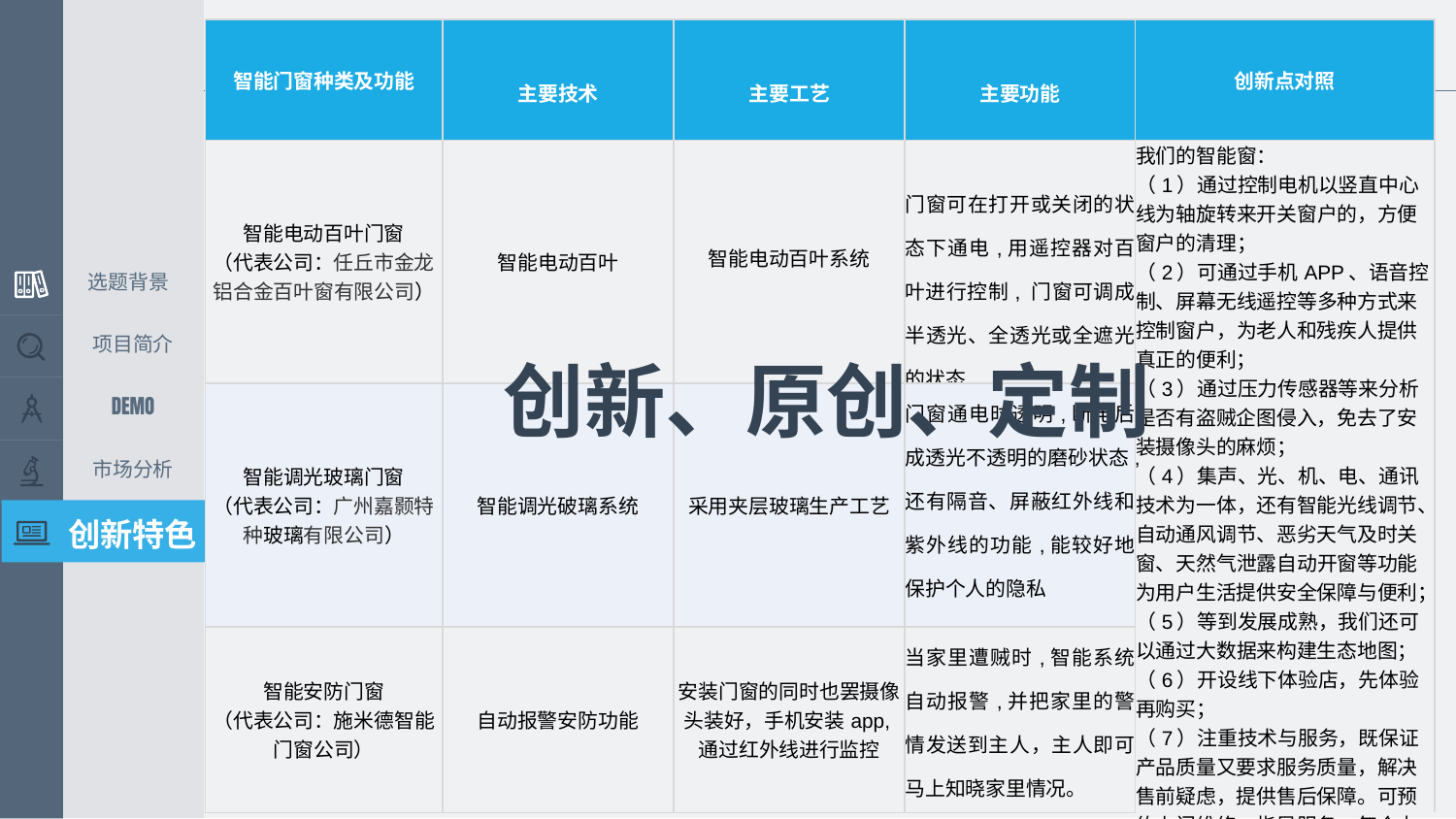

| 智能门窗种类及功能 | 主要技术 | 主要工艺 | 主要功能 | 创新点对照 |
| --- | --- | --- | --- | --- |
| 智能电动百叶门窗 （代表公司：任丘市金龙铝合金百叶窗有限公司） | 智能电动百叶 | 智能电动百叶系统 | 门窗可在打开或关闭的状态下通电,用遥控器对百叶进行控制, 门窗可调成半透光、全透光或全遮光的状态 | 我们的智能窗： （1）通过控制电机以竖直中心线为轴旋转来开关窗户的，方便窗户的清理； （2）可通过手机APP、语音控制、屏幕无线遥控等多种方式来控制窗户，为老人和残疾人提供真正的便利； （3）通过压力传感器等来分析是否有盗贼企图侵入，免去了安装摄像头的麻烦； （4）集声、光、机、电、通讯技术为一体，还有智能光线调节、自动通风调节、恶劣天气及时关窗、天然气泄露自动开窗等功能为用户生活提供安全保障与便利； （5）等到发展成熟，我们还可以通过大数据来构建生态地图； （6）开设线下体验店，先体验再购买； （7）注重技术与服务，既保证产品质量又要求服务质量，解决售前疑虑，提供售后保障。可预约上门维修、指导服务，每个占据市场的城市都会安排维修技术人员。 |
| 智能调光玻璃门窗 （代表公司：广州嘉颢特种玻璃有限公司） | 智能调光破璃系统 | 采用夹层玻璃生产工艺 | 门窗通电时透明,断电后成透光不透明的磨砂状态,还有隔音、屏蔽红外线和紫外线的功能,能较好地保护个人的隐私 |  |
| 智能安防门窗 （代表公司：施米德智能门窗公司） | 自动报警安防功能 | 安装门窗的同时也罢摄像头装好，手机安装app,通过红外线进行监控 | 当家里遭贼时,智能系统自动报警,并把家里的警情发送到主人，主人即可马上知晓家里情况。 |  |
选题背景

项目简介

创新、原创、定制
DEMO

市场分析

创新特色